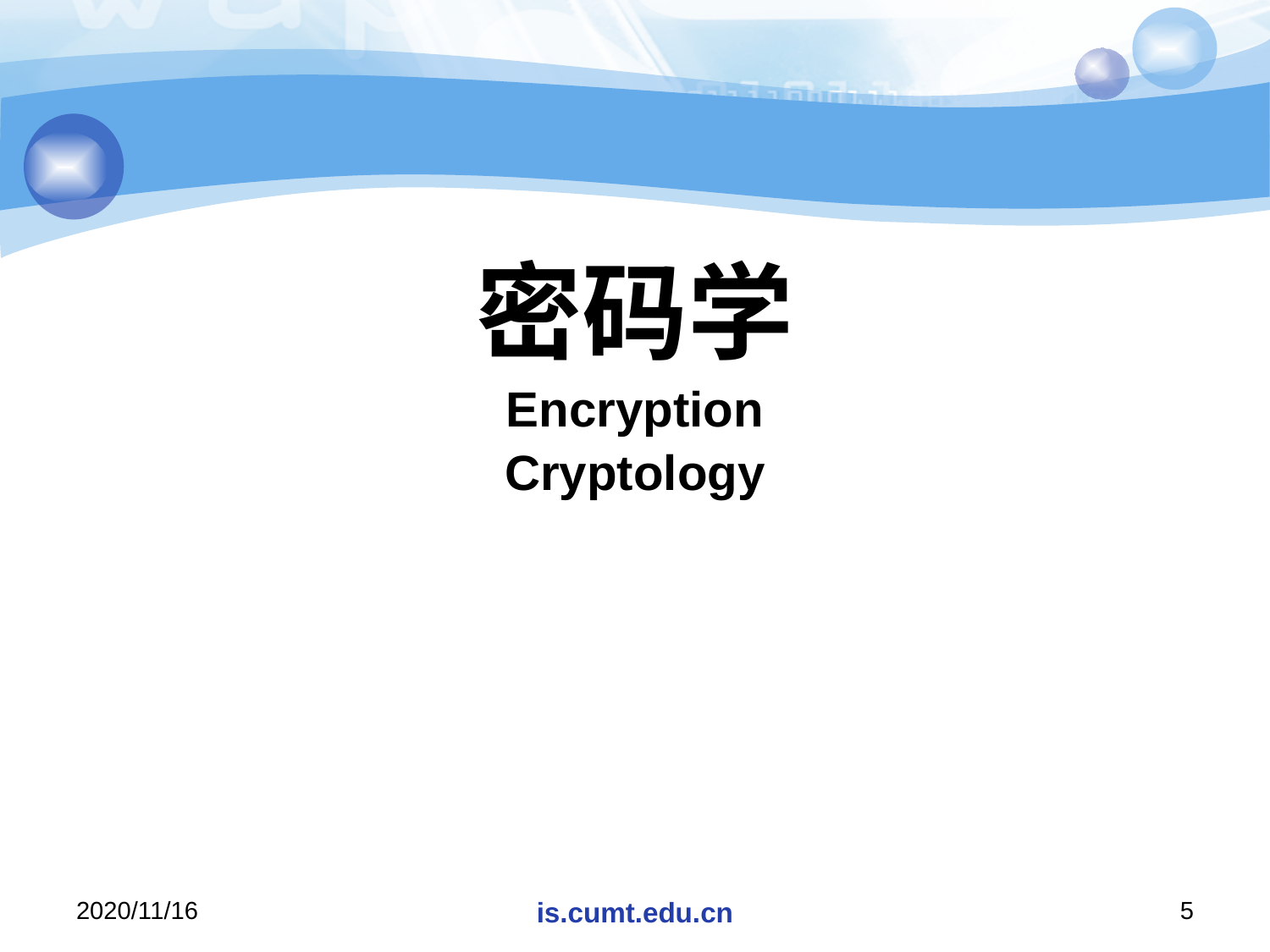

#
密码学
Encryption
Cryptology

2020/11/16
is.cumt.edu.cn
5